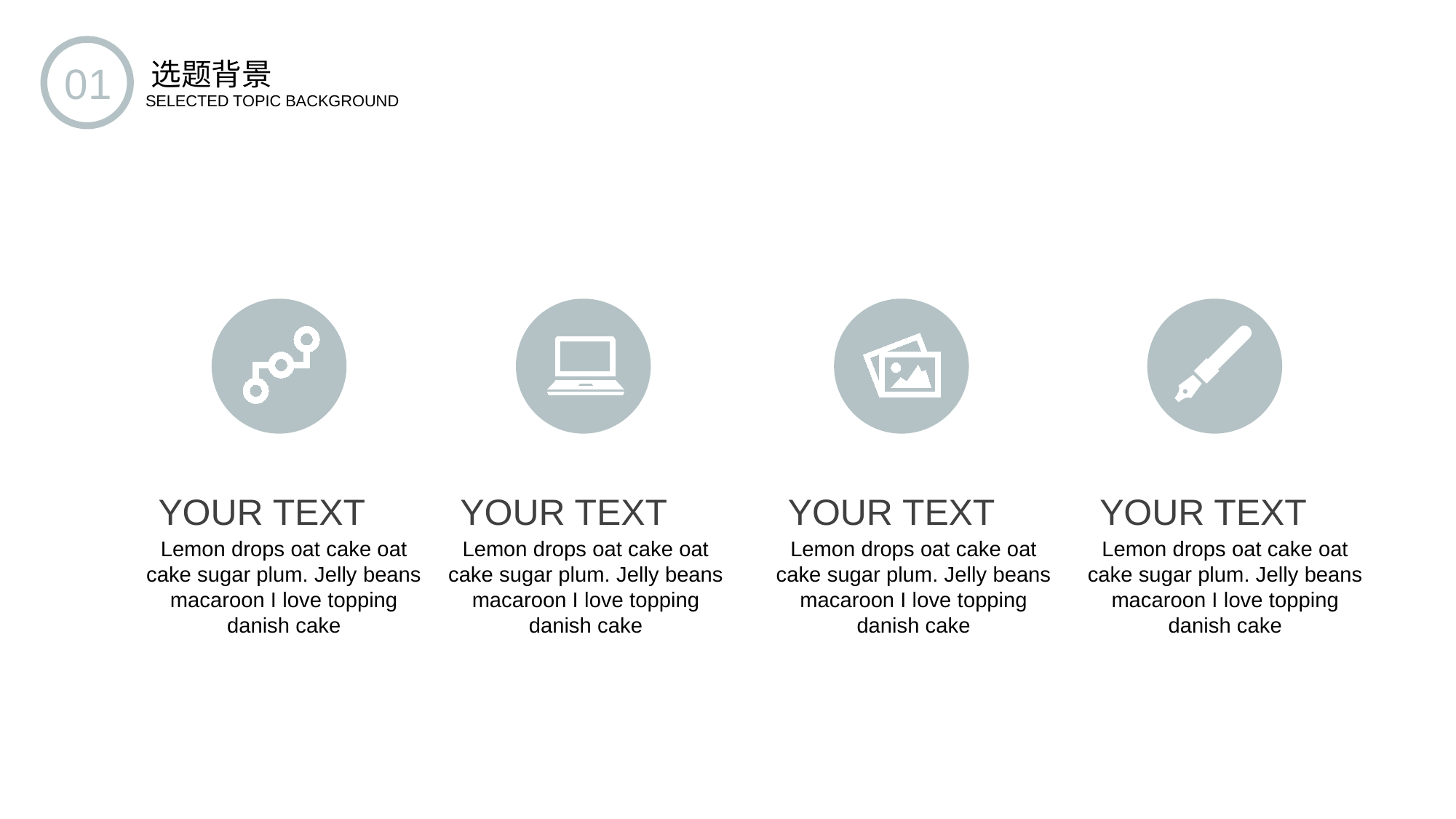

01
选题背景
SELECTED TOPIC BACKGROUND

 YOUR TEXT
Lemon drops oat cake oat cake sugar plum. Jelly beans macaroon I love topping danish cake
 YOUR TEXT
Lemon drops oat cake oat cake sugar plum. Jelly beans macaroon I love topping danish cake
 YOUR TEXT
Lemon drops oat cake oat cake sugar plum. Jelly beans macaroon I love topping danish cake
 YOUR TEXT
Lemon drops oat cake oat cake sugar plum. Jelly beans macaroon I love topping danish cake